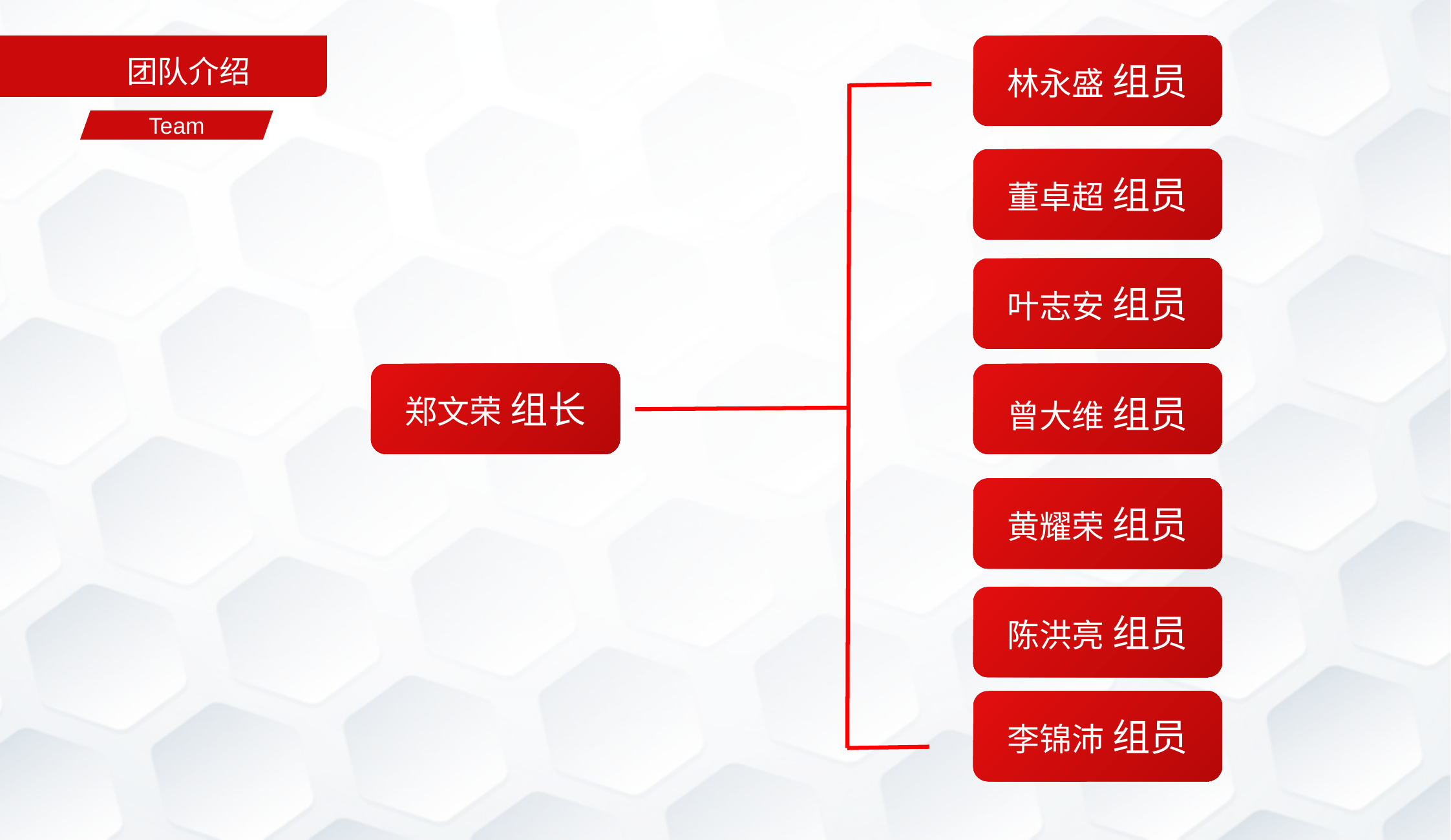

团队介绍

林永盛 组员
Team

董卓超 组员

叶志安 组员

郑文荣 组长

曾大维 组员

黄耀荣 组员

陈洪亮 组员

李锦沛 组员